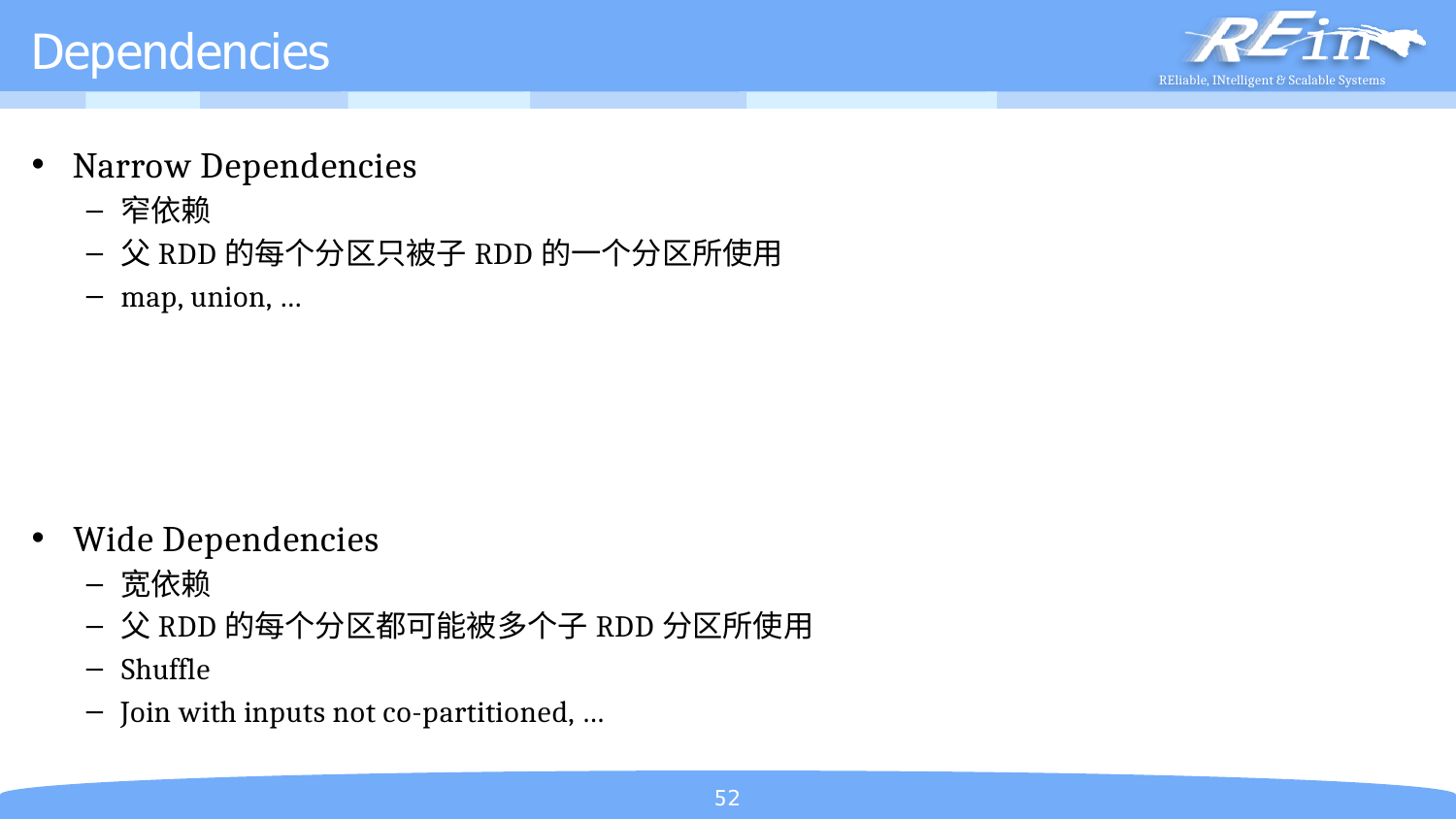

# Dependencies
Narrow Dependencies
窄依赖
父RDD的每个分区只被子RDD的一个分区所使用
map, union, …

Wide Dependencies
宽依赖
父RDD的每个分区都可能被多个子RDD分区所使用
Shuffle
Join with inputs not co-partitioned, …
52